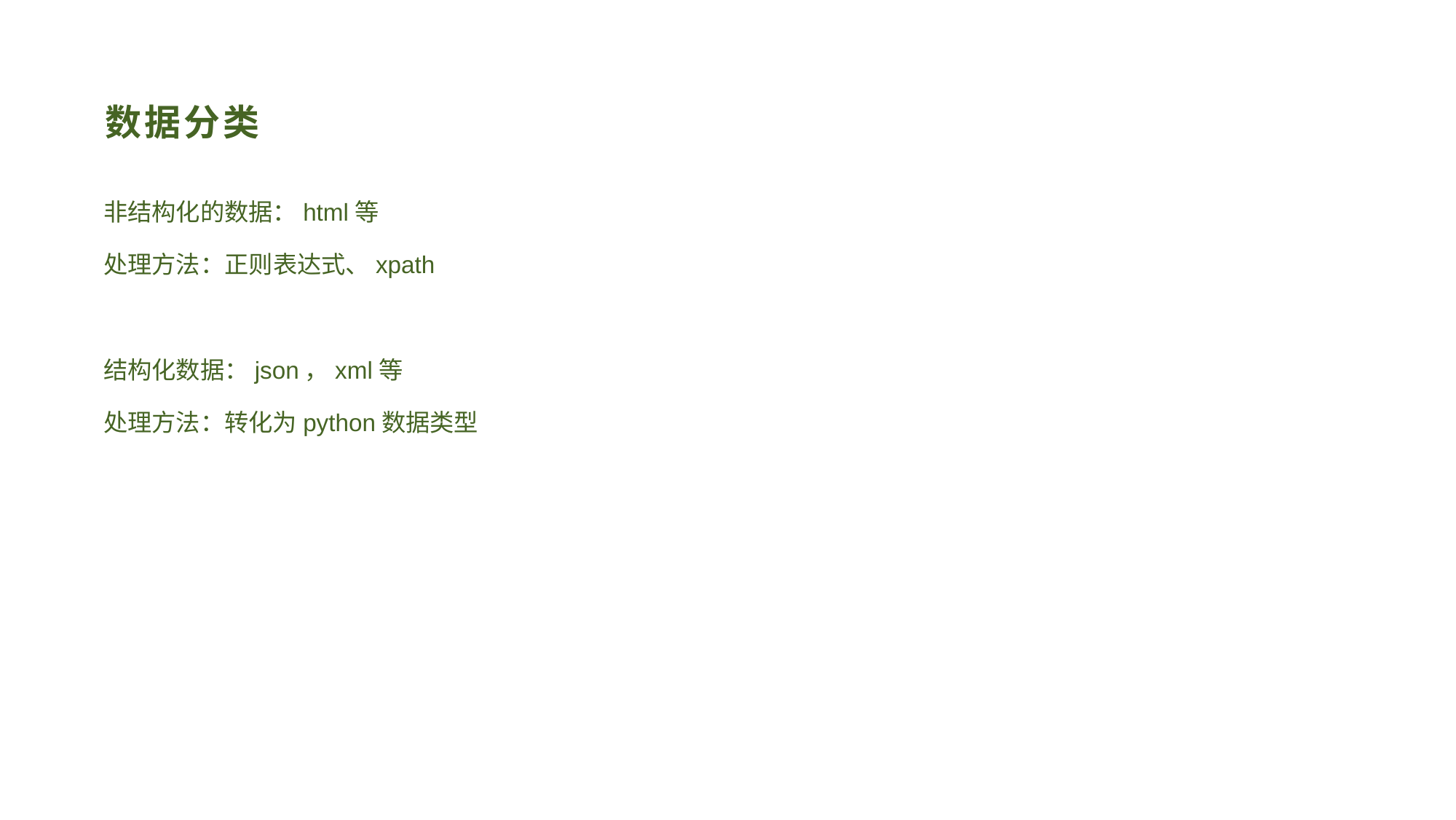

# 数据分类
非结构化的数据：html等
处理方法：正则表达式、xpath

结构化数据：json，xml等
处理方法：转化为python数据类型